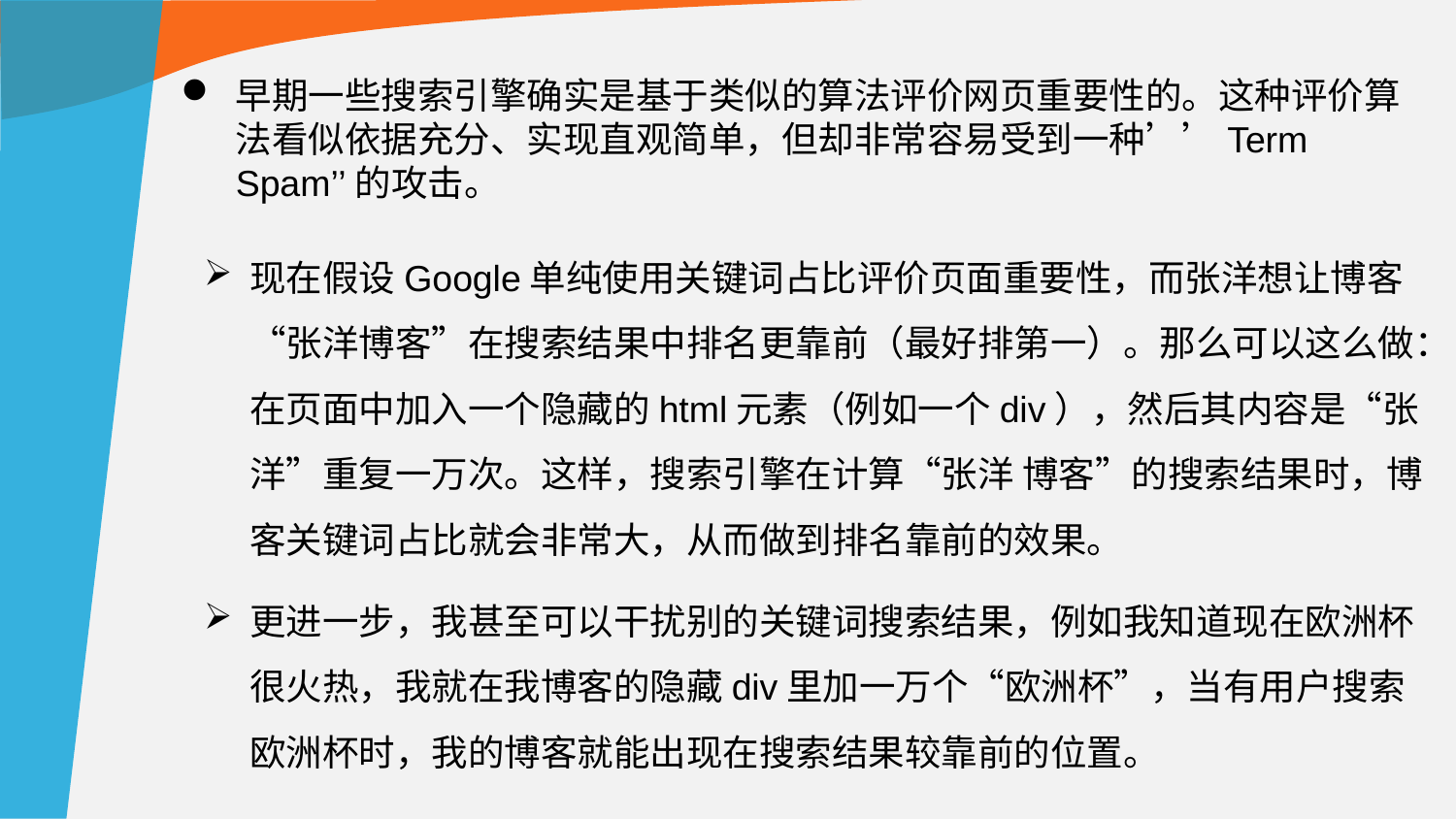

早期一些搜索引擎确实是基于类似的算法评价网页重要性的。这种评价算法看似依据充分、实现直观简单，但却非常容易受到一种’’Term Spam’’的攻击。
现在假设Google单纯使用关键词占比评价页面重要性，而张洋想让博客“张洋博客”在搜索结果中排名更靠前（最好排第一）。那么可以这么做：在页面中加入一个隐藏的html元素（例如一个div），然后其内容是“张洋”重复一万次。这样，搜索引擎在计算“张洋 博客”的搜索结果时，博客关键词占比就会非常大，从而做到排名靠前的效果。
更进一步，我甚至可以干扰别的关键词搜索结果，例如我知道现在欧洲杯很火热，我就在我博客的隐藏div里加一万个“欧洲杯”，当有用户搜索欧洲杯时，我的博客就能出现在搜索结果较靠前的位置。